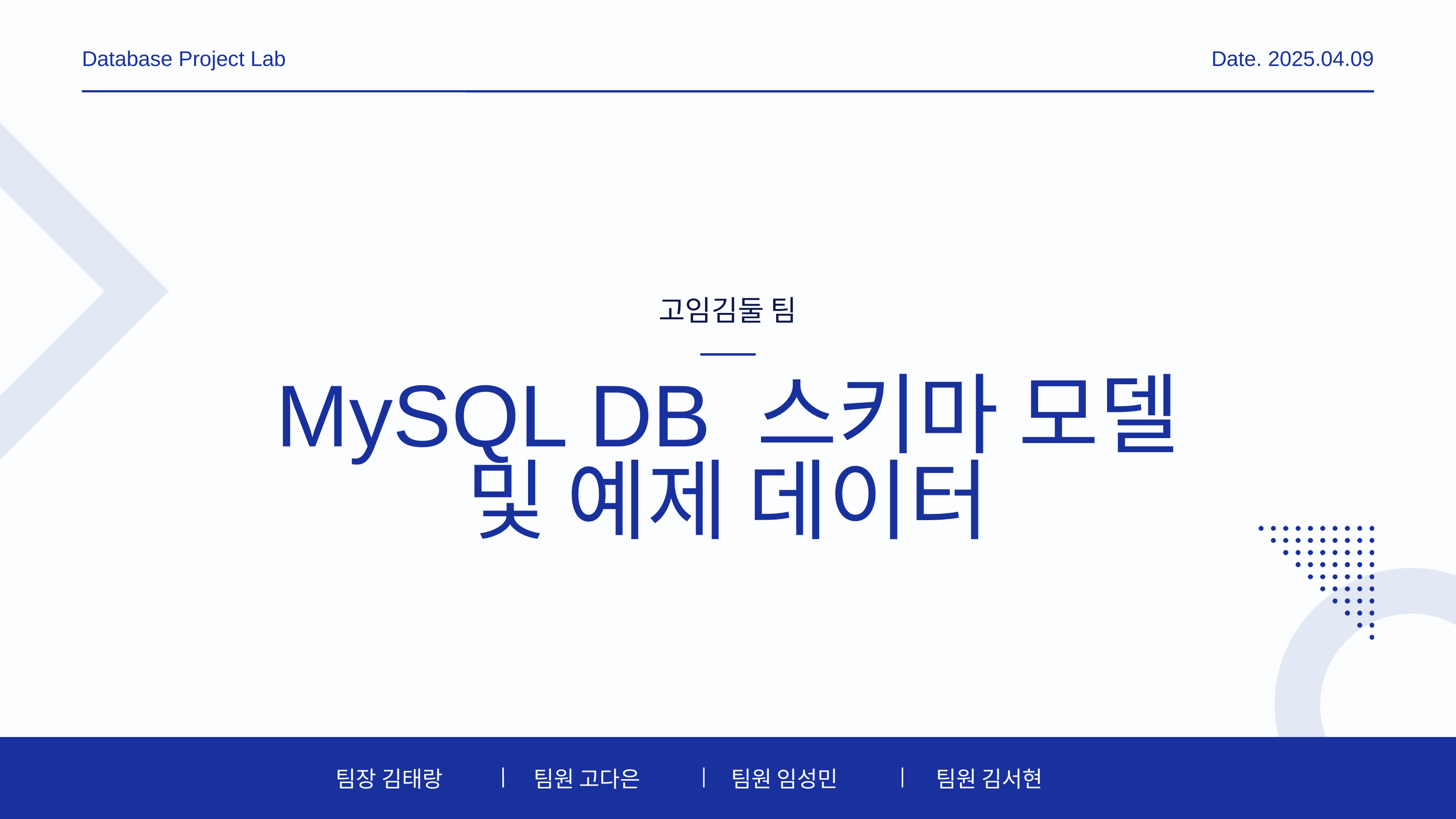

Database Project Lab
Date. 2025.04.09

고임김둘 팀

MySQL DB 스키마 모델 및 예제 데이터

팀장 김태랑
팀원 고다은
팀원 임성민
팀원 김서현